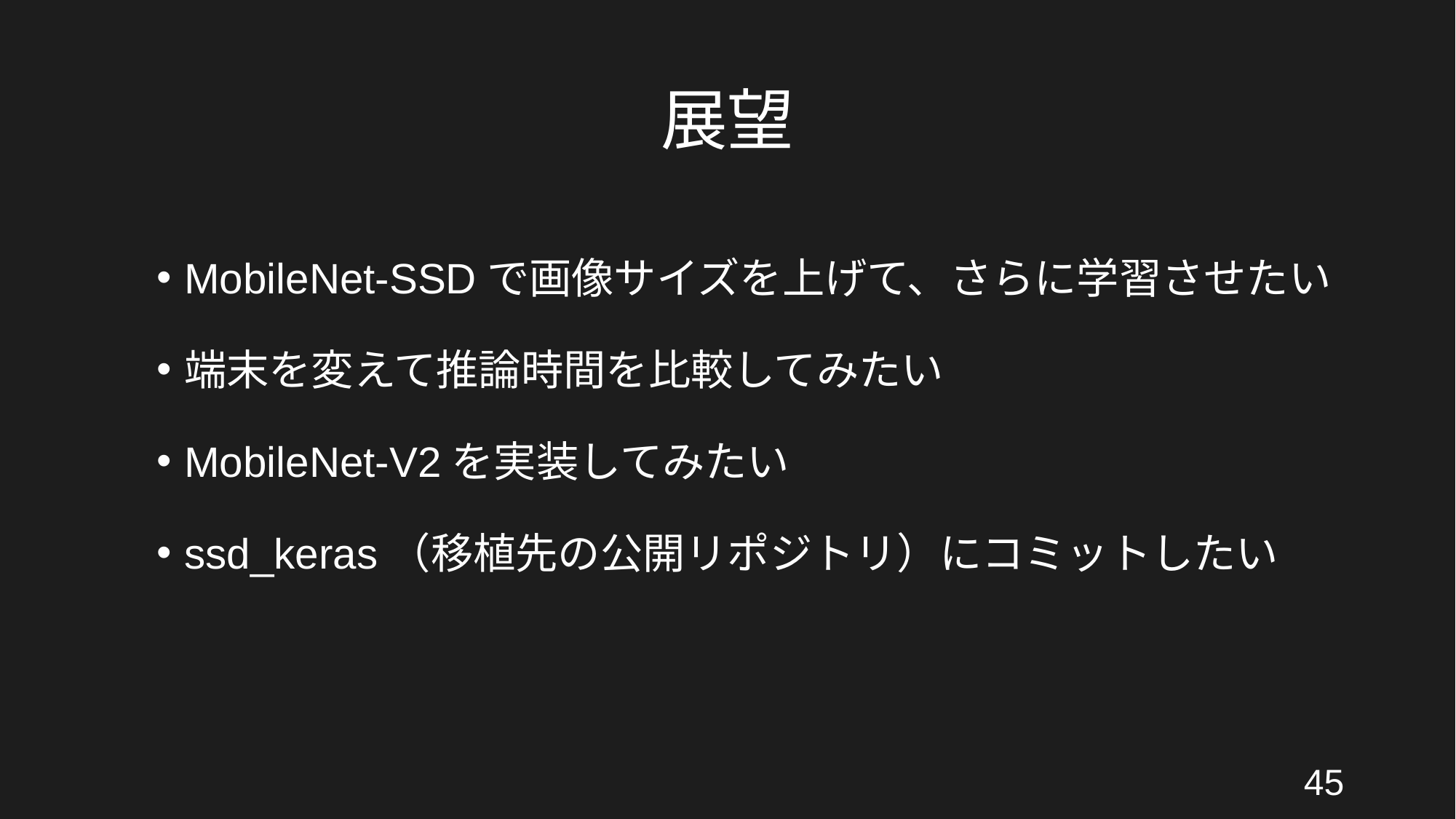

# 展望
MobileNet-SSDで画像サイズを上げて、さらに学習させたい
端末を変えて推論時間を比較してみたい
MobileNet-V2を実装してみたい
ssd_keras（移植先の公開リポジトリ）にコミットしたい
45